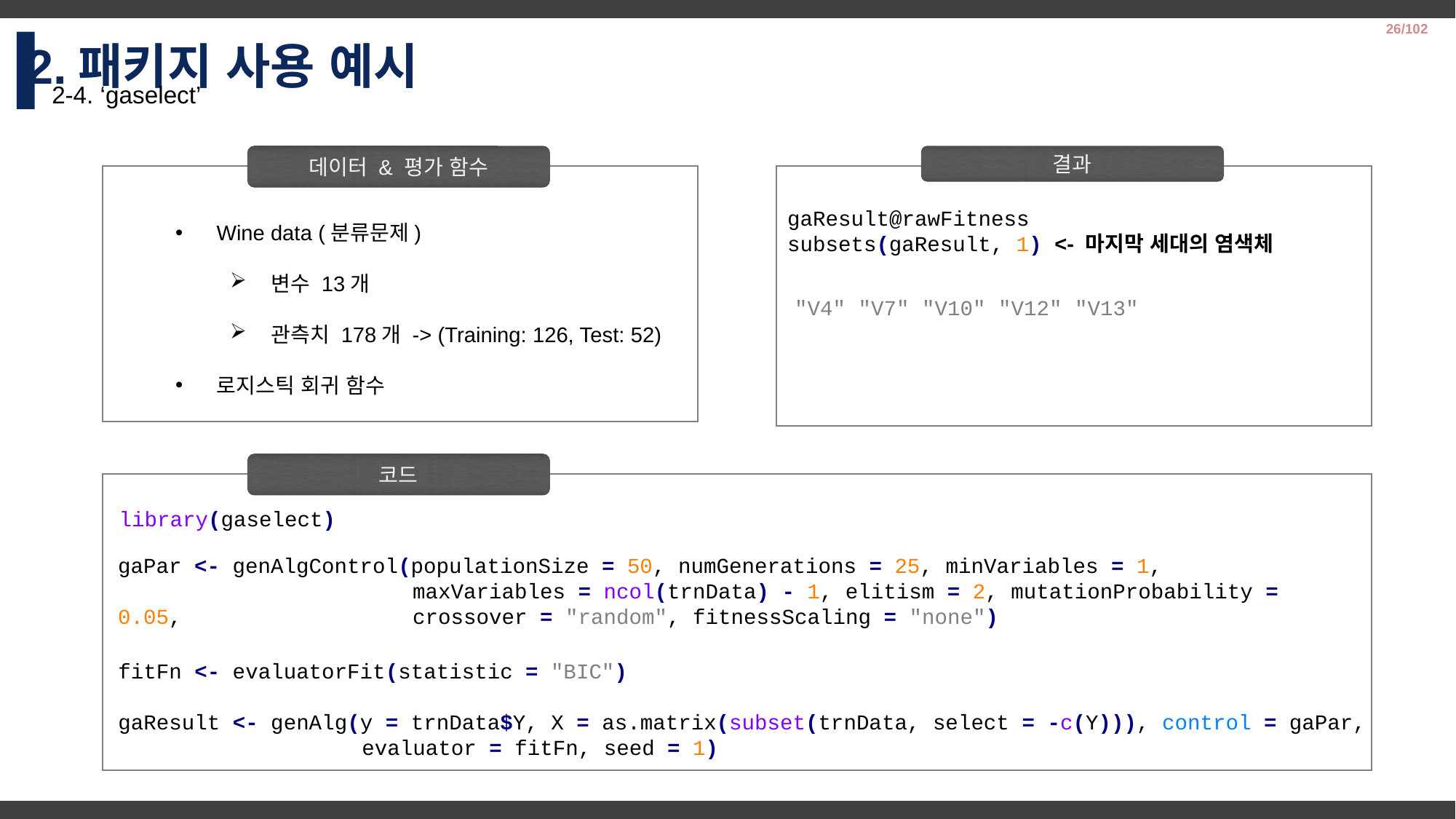

2.패키지 사용 예시
26/102

2-4. ‘gaselect’
데이터 & 평가 함수
결과

Wine data (분류문제)
변수 13개
관측치 178개 -> (Training: 126, Test: 52)
로지스틱 회귀 함수
gaResult@rawFitness
subsets(gaResult, 1) <- 마지막 세대의 염색체
"V4" "V7" "V10" "V12" "V13"
코드

library(gaselect)
gaPar <- genAlgControl(populationSize = 50, numGenerations = 25, minVariables = 1,
		      maxVariables = ncol(trnData) - 1, elitism = 2, mutationProbability = 0.05, 		      crossover = "random", fitnessScaling = "none")
fitFn <- evaluatorFit(statistic = "BIC")

gaResult <- genAlg(y = trnData$Y, X = as.matrix(subset(trnData, select = -c(Y))), control = gaPar, 		  evaluator = fitFn, seed = 1)

2014-2 Business Logistics Team Project